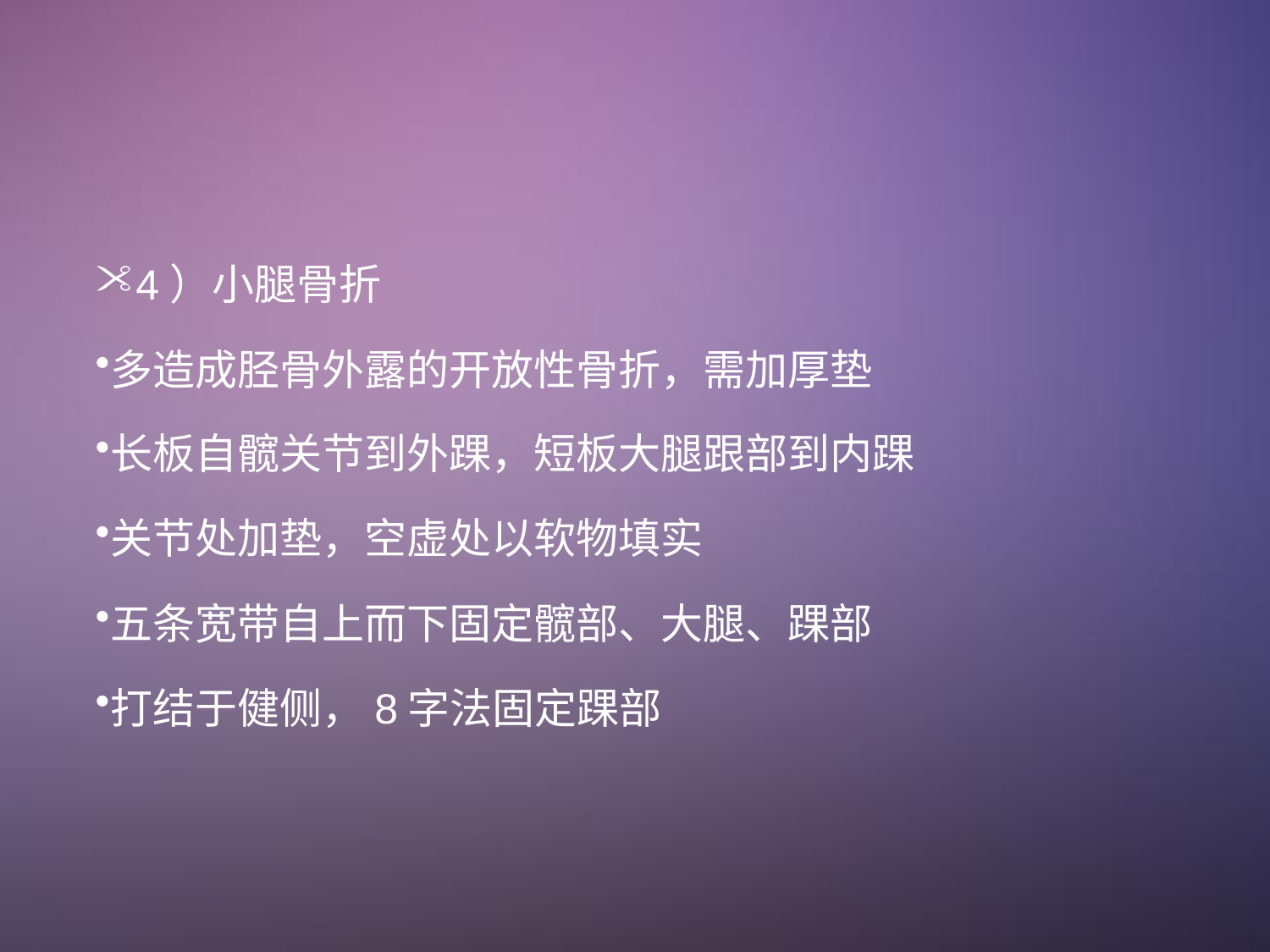

4）小腿骨折
多造成胫骨外露的开放性骨折，需加厚垫
长板自髋关节到外踝，短板大腿跟部到内踝
关节处加垫，空虚处以软物填实
五条宽带自上而下固定髋部、大腿、踝部
打结于健侧，8字法固定踝部